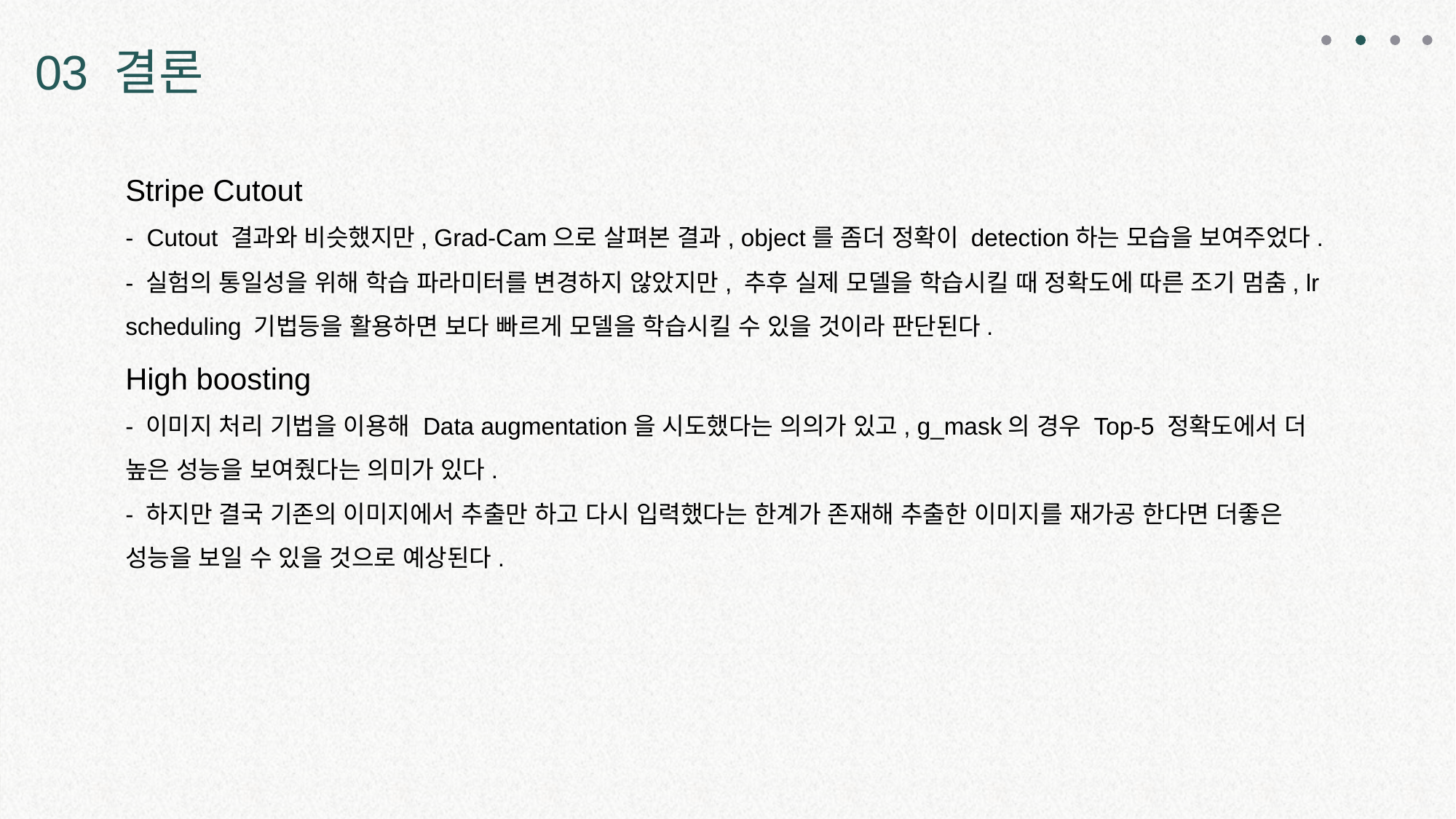

03 결론
Stripe Cutout
-  Cutout 결과와 비슷했지만, Grad-Cam으로 살펴본 결과, object를 좀더 정확이 detection하는 모습을 보여주었다.
- 실험의 통일성을 위해 학습 파라미터를 변경하지 않았지만, 추후 실제 모델을 학습시킬 때 정확도에 따른 조기 멈춤, lr scheduling 기법등을 활용하면 보다 빠르게 모델을 학습시킬 수 있을 것이라 판단된다.
High boosting
- 이미지 처리 기법을 이용해 Data augmentation을 시도했다는 의의가 있고, g_mask의 경우 Top-5 정확도에서 더 높은 성능을 보여줬다는 의미가 있다.
- 하지만 결국 기존의 이미지에서 추출만 하고 다시 입력했다는 한계가 존재해 추출한 이미지를 재가공 한다면 더좋은 성능을 보일 수 있을 것으로 예상된다.